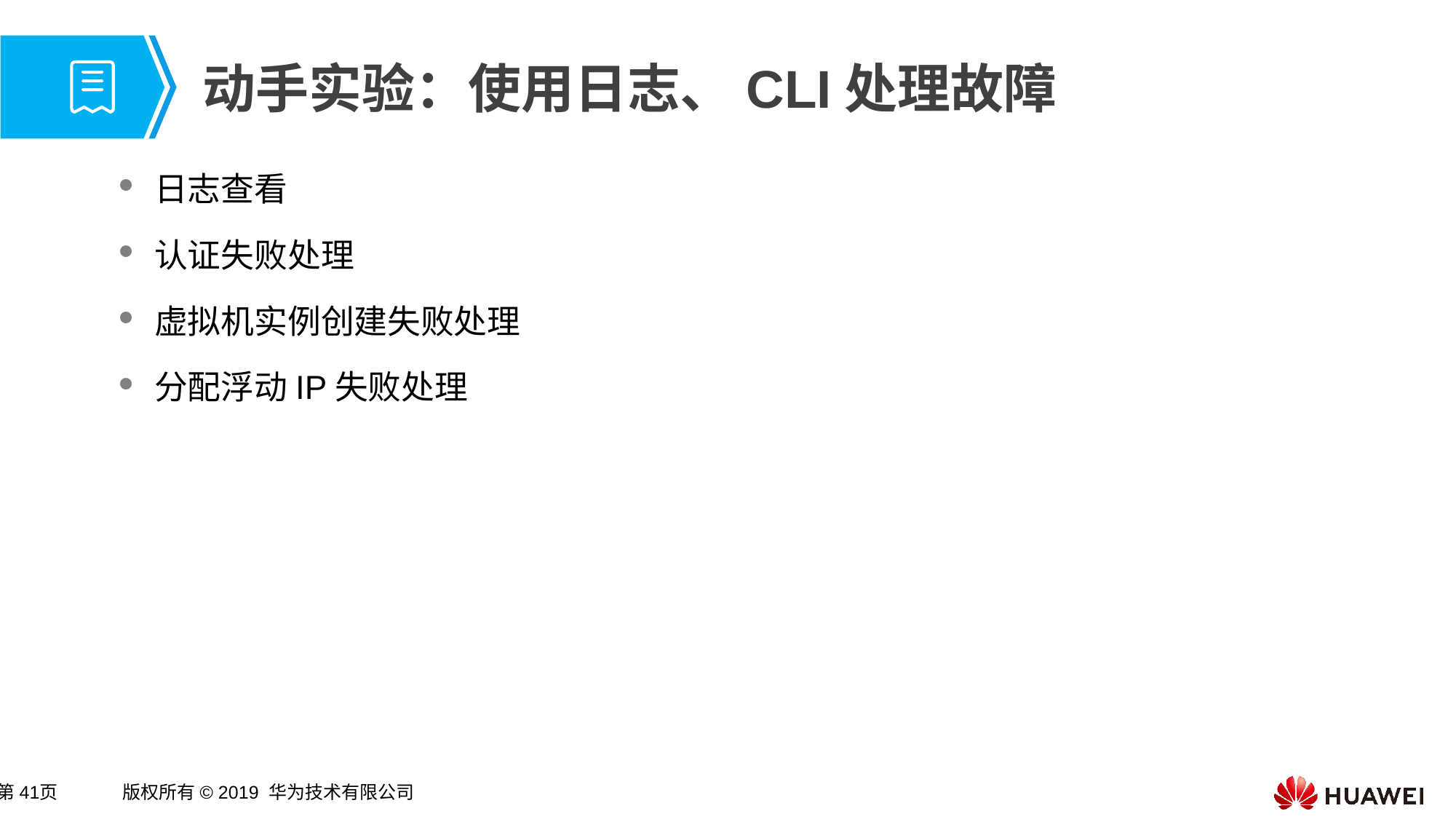

# 动手实验：使用日志、CLI处理故障
日志查看
认证失败处理
虚拟机实例创建失败处理
分配浮动IP失败处理